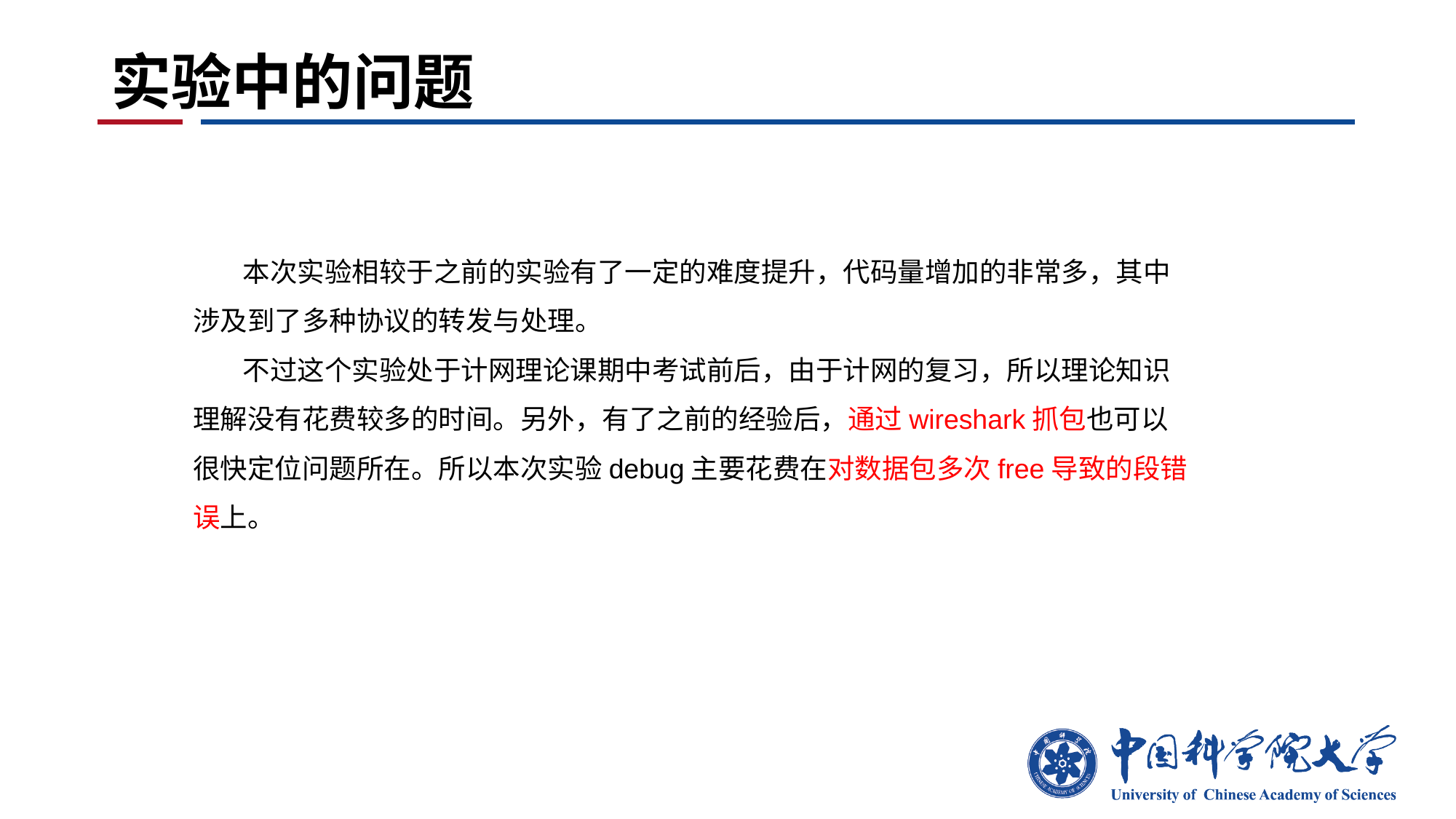

# 实验中的问题

       本次实验相较于之前的实验有了一定的难度提升，代码量增加的非常多，其中涉及到了多种协议的转发与处理。
       不过这个实验处于计网理论课期中考试前后，由于计网的复习，所以理论知识理解没有花费较多的时间。另外，有了之前的经验后，通过wireshark抓包也可以很快定位问题所在。所以本次实验debug主要花费在对数据包多次free导致的段错误上。